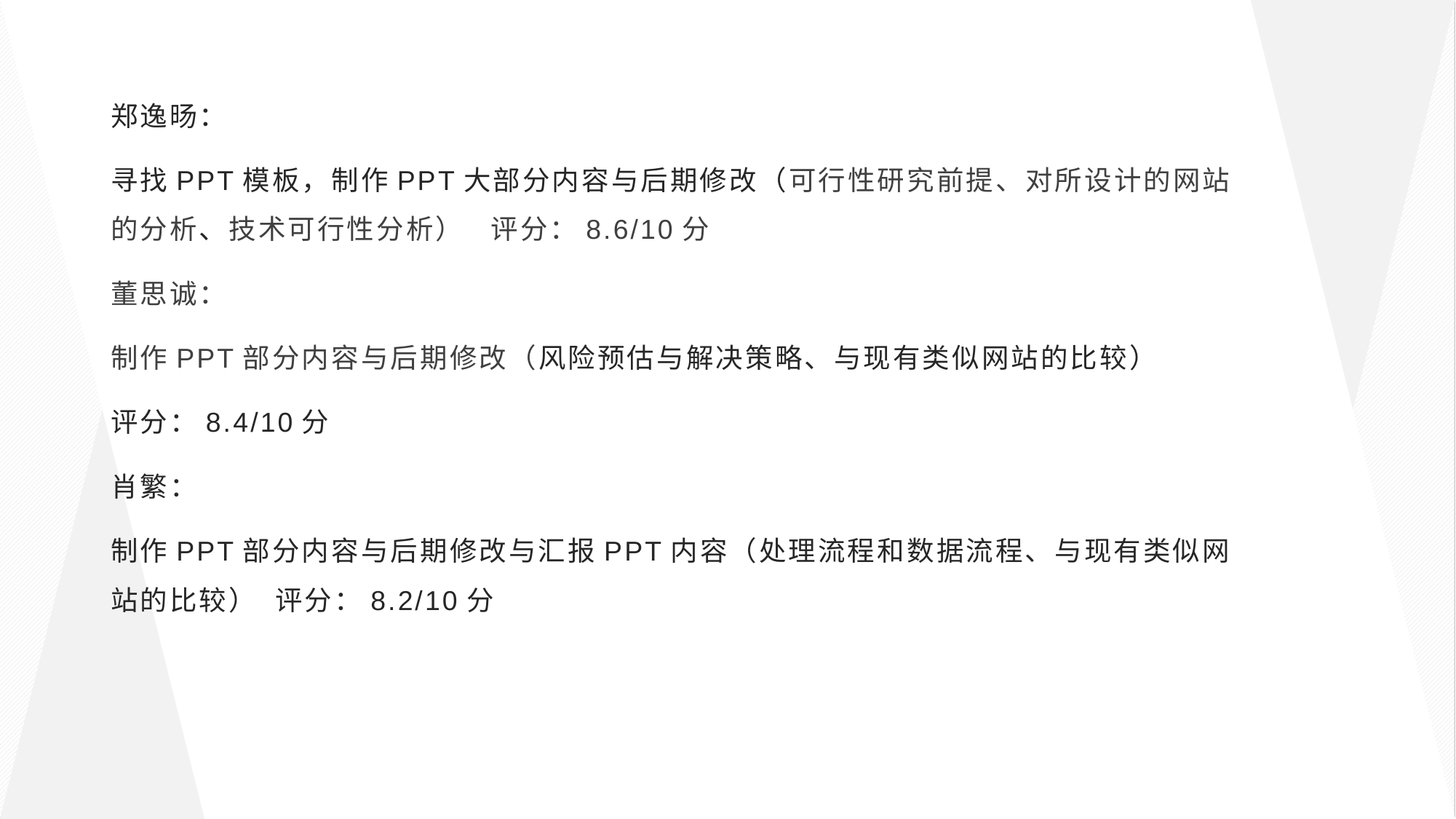

郑逸旸：
寻找PPT模板，制作PPT大部分内容与后期修改（可行性研究前提、对所设计的网站的分析、技术可行性分析）   评分：8.6/10分
董思诚：
制作PPT部分内容与后期修改（风险预估与解决策略、与现有类似网站的比较）
评分：8.4/10分
肖繁：
制作PPT部分内容与后期修改与汇报PPT内容（处理流程和数据流程、与现有类似网站的比较）  评分：8.2/10分